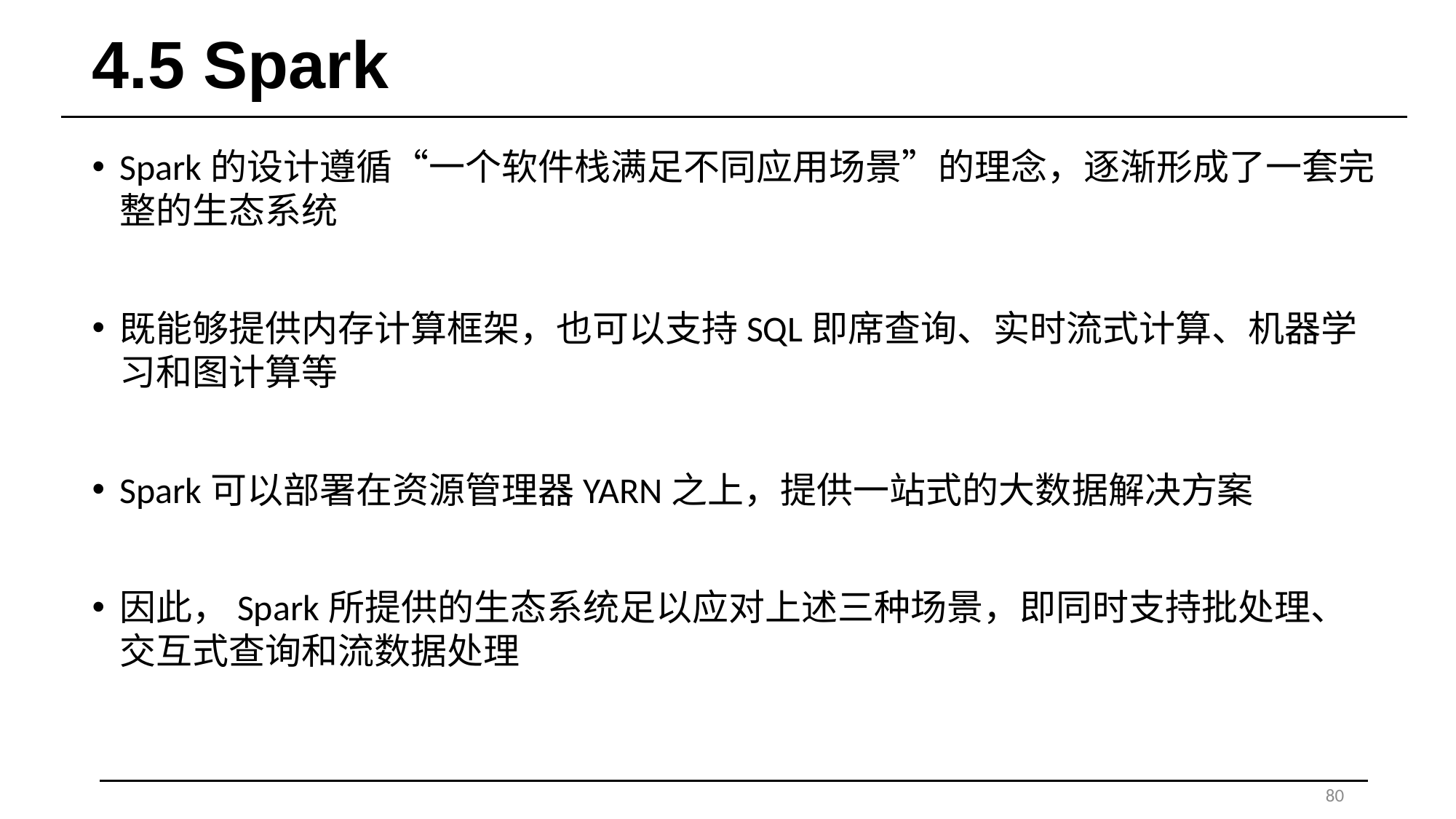

# 4.5 Spark
Spark的设计遵循“一个软件栈满足不同应用场景”的理念，逐渐形成了一套完整的生态系统

既能够提供内存计算框架，也可以支持SQL即席查询、实时流式计算、机器学习和图计算等

Spark可以部署在资源管理器YARN之上，提供一站式的大数据解决方案

因此，Spark所提供的生态系统足以应对上述三种场景，即同时支持批处理、交互式查询和流数据处理
80